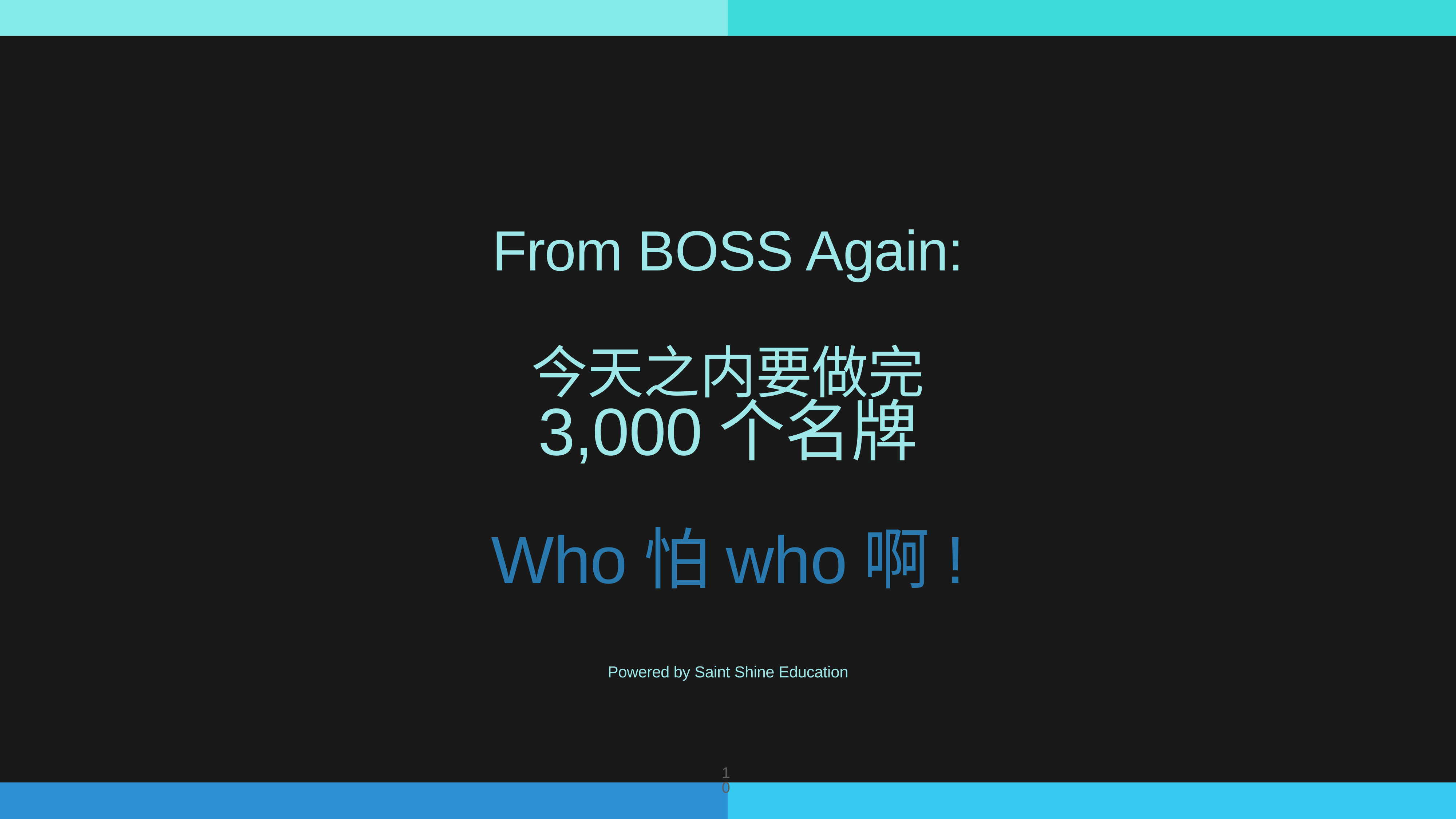

From BOSS Again:
今天之内要做完
3,000个名牌
Who怕who啊!
Powered by Saint Shine Education
10